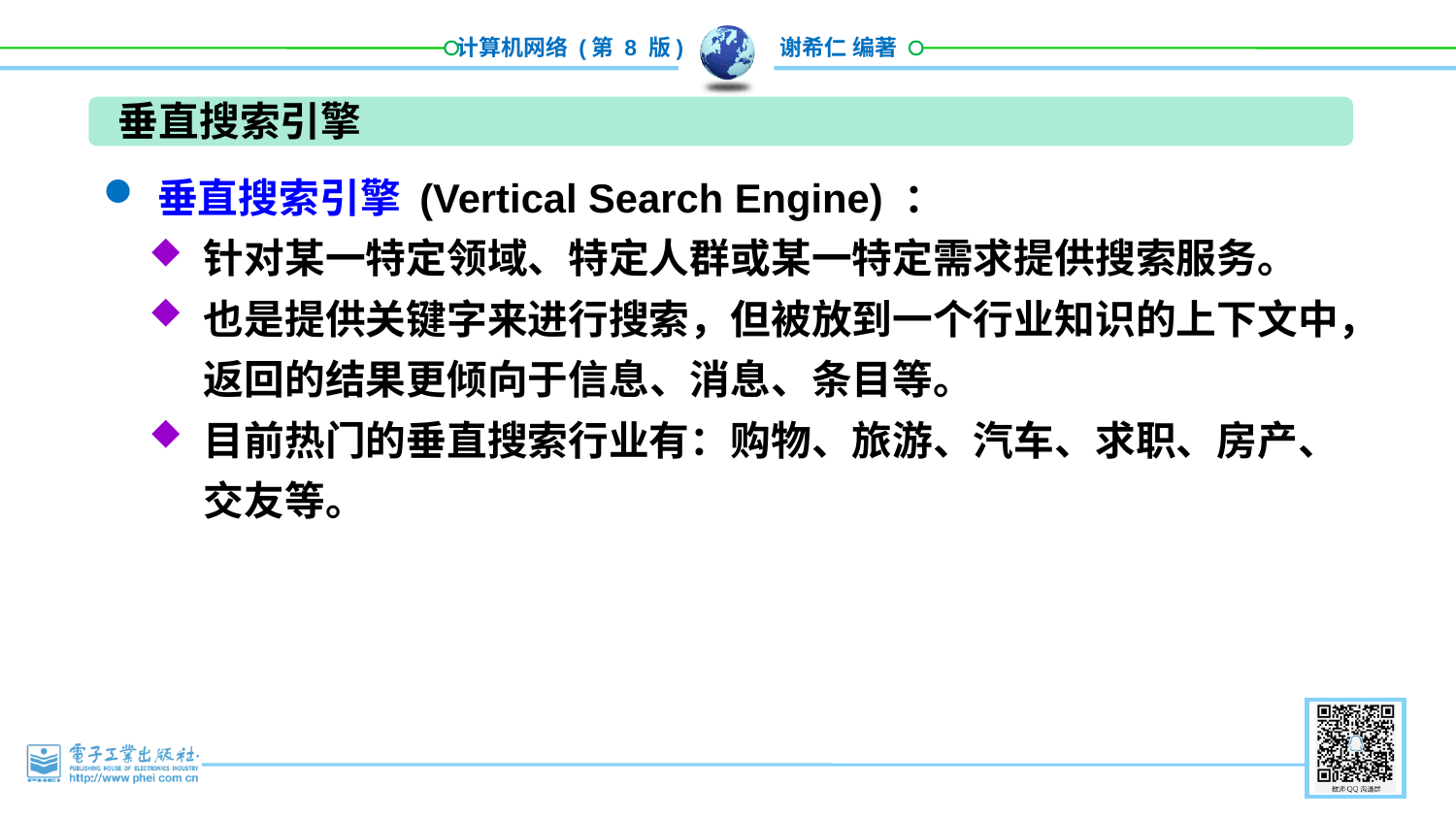

垂直搜索引擎

垂直搜索引擎 (Vertical Search Engine) ：
针对某一特定领域、特定人群或某一特定需求提供搜索服务。
也是提供关键字来进行搜索，但被放到一个行业知识的上下文中，返回的结果更倾向于信息、消息、条目等。
目前热门的垂直搜索行业有：购物、旅游、汽车、求职、房产、交友等。